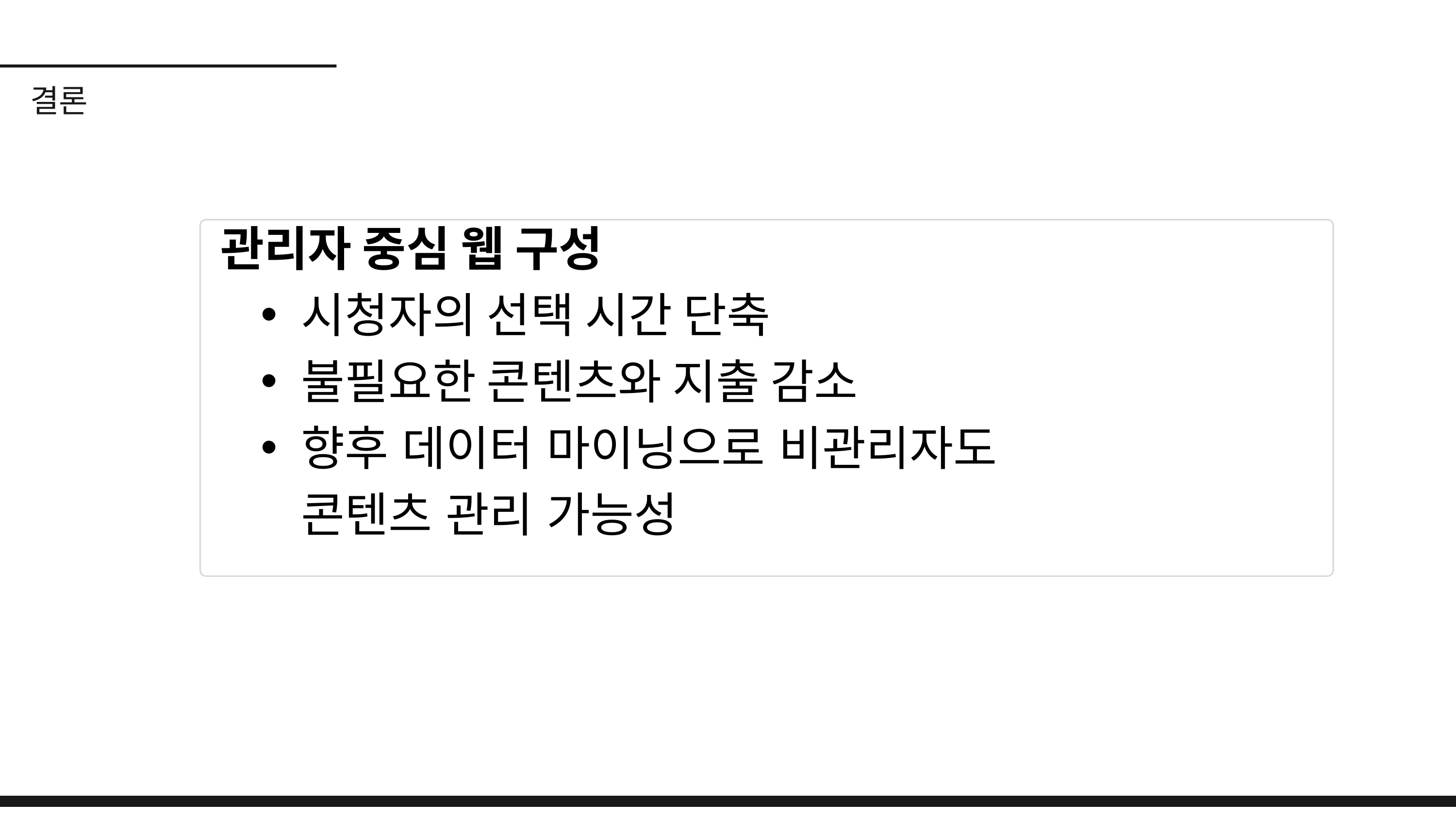

결론

관리자 중심 웹 구성
시청자의 선택 시간 단축
불필요한 콘텐츠와 지출 감소
향후 데이터 마이닝으로 비관리자도                       콘텐츠 관리 가능성